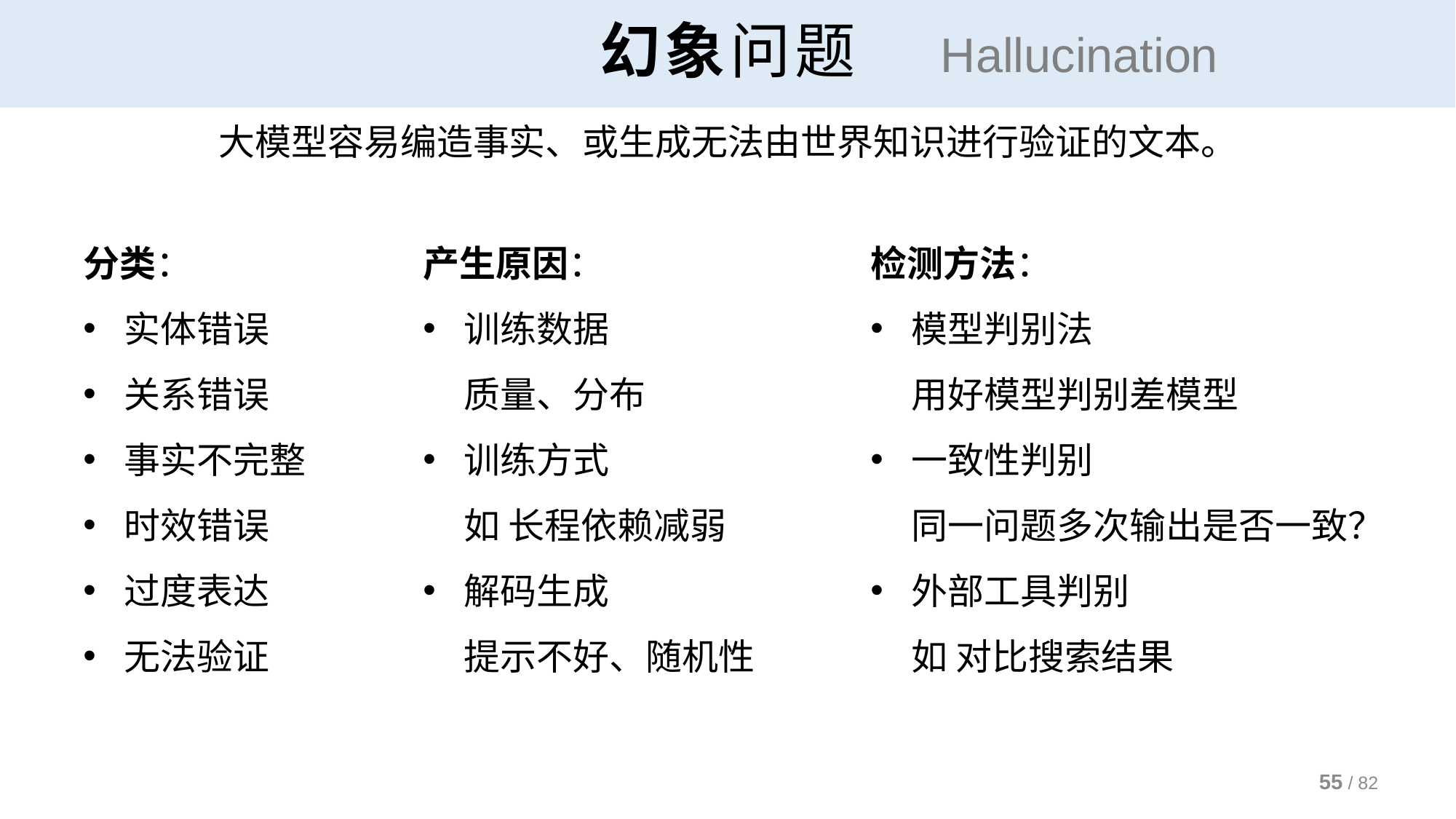

# 幻象问题
Hallucination
大模型容易编造事实、或生成无法由世界知识进行验证的文本。
分类：
实体错误
关系错误
事实不完整
时效错误
过度表达
无法验证
产生原因：
训练数据
质量、分布
训练方式
如 长程依赖减弱
解码生成
提示不好、随机性
检测方法：
模型判别法
用好模型判别差模型
一致性判别
同一问题多次输出是否一致？
外部工具判别
如 对比搜索结果
55 / 82